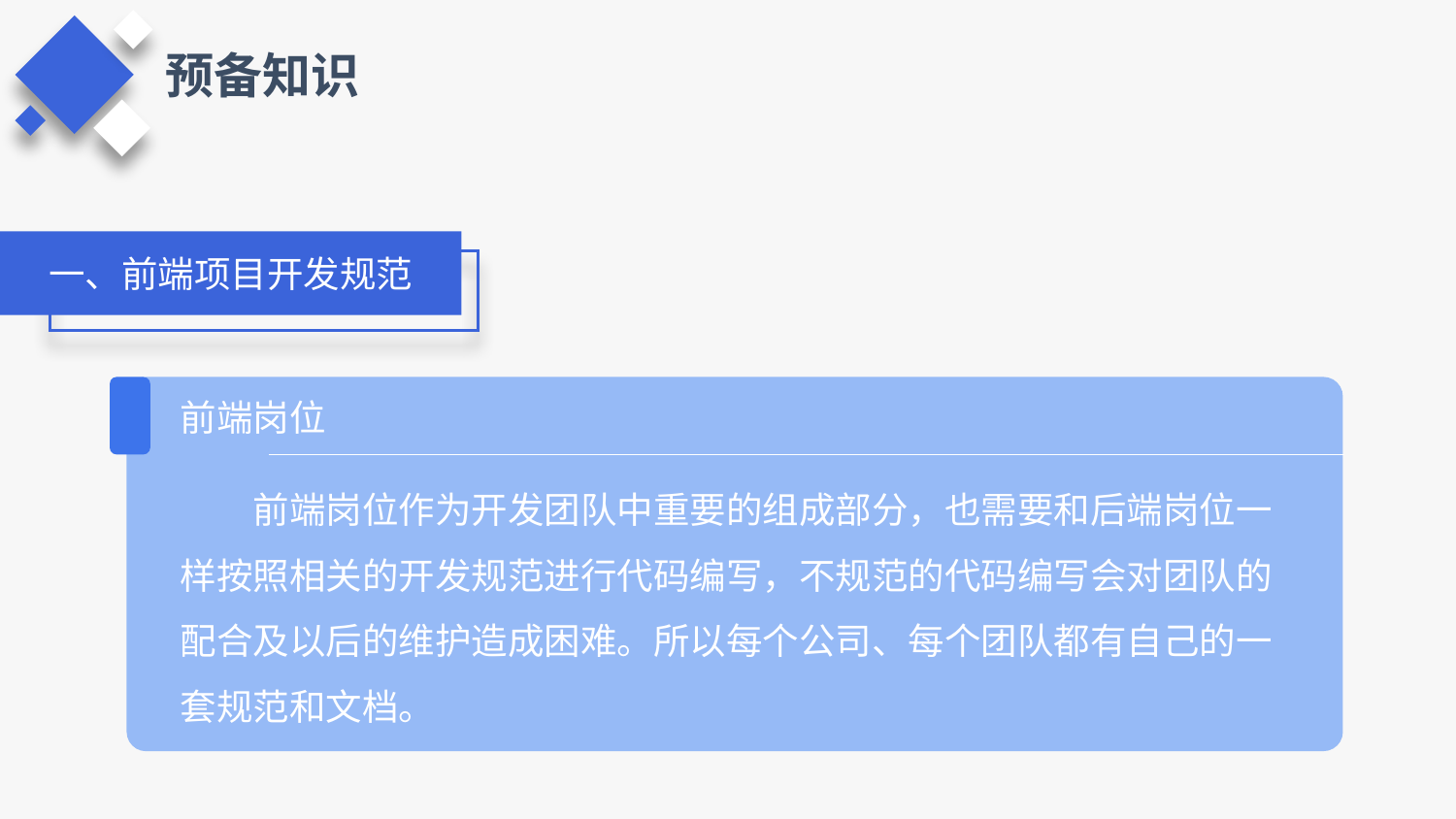

预备知识

一、前端项目开发规范

前端岗位
前端岗位作为开发团队中重要的组成部分，也需要和后端岗位一样按照相关的开发规范进行代码编写，不规范的代码编写会对团队的配合及以后的维护造成困难。所以每个公司、每个团队都有自己的一套规范和文档。